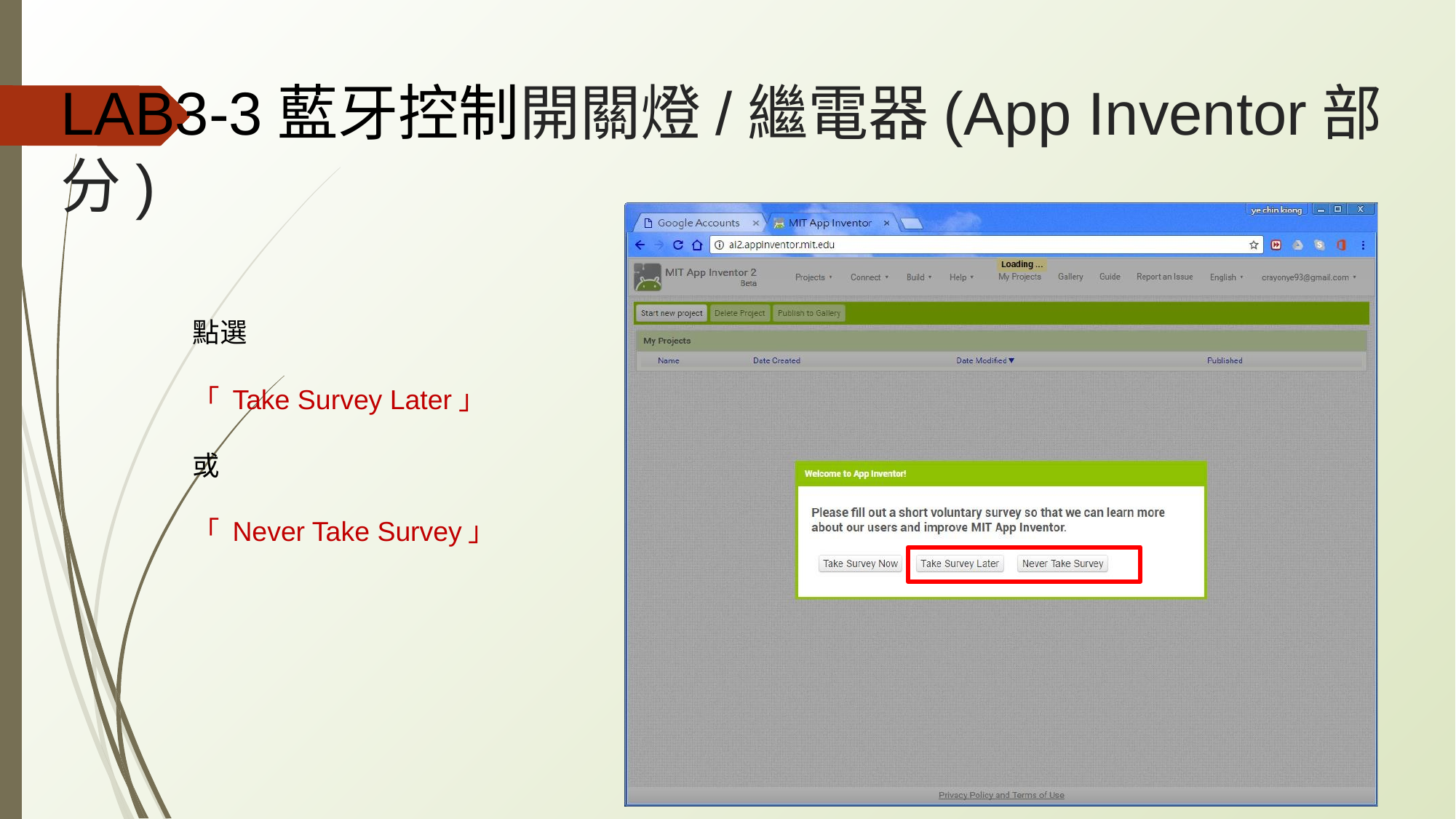

LAB3-3藍牙控制開關燈/繼電器(App Inventor部分)

點選

「 Take Survey Later」

或

「 Never Take Survey」